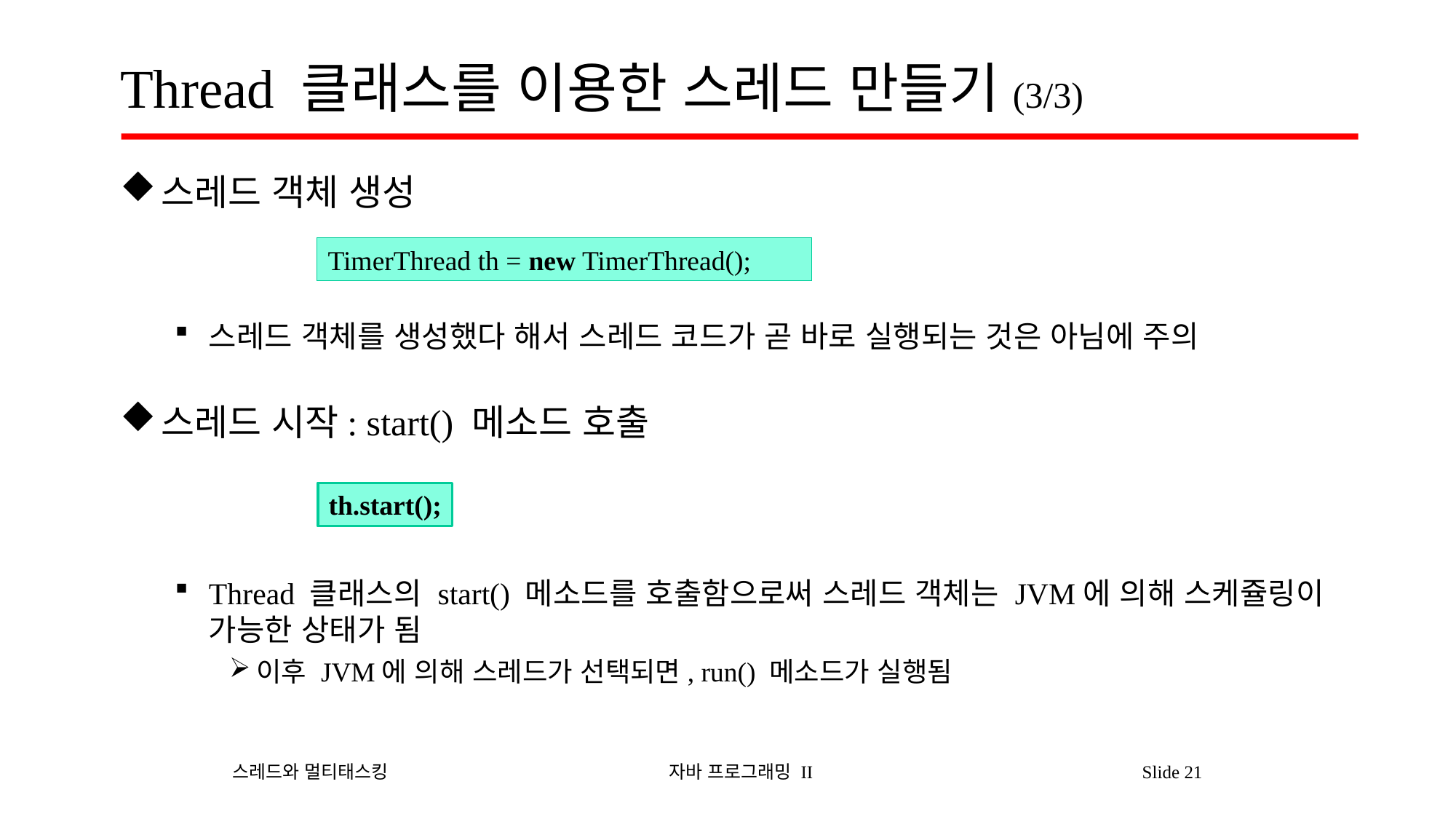

# Thread 클래스를 이용한 스레드 만들기(3/3)
스레드 객체 생성

스레드 객체를 생성했다 해서 스레드 코드가 곧 바로 실행되는 것은 아님에 주의
스레드 시작: start() 메소드 호출

Thread 클래스의 start() 메소드를 호출함으로써 스레드 객체는 JVM에 의해 스케쥴링이 가능한 상태가 됨
이후 JVM에 의해 스레드가 선택되면, run() 메소드가 실행됨

TimerThread th = new TimerThread();
th.start();